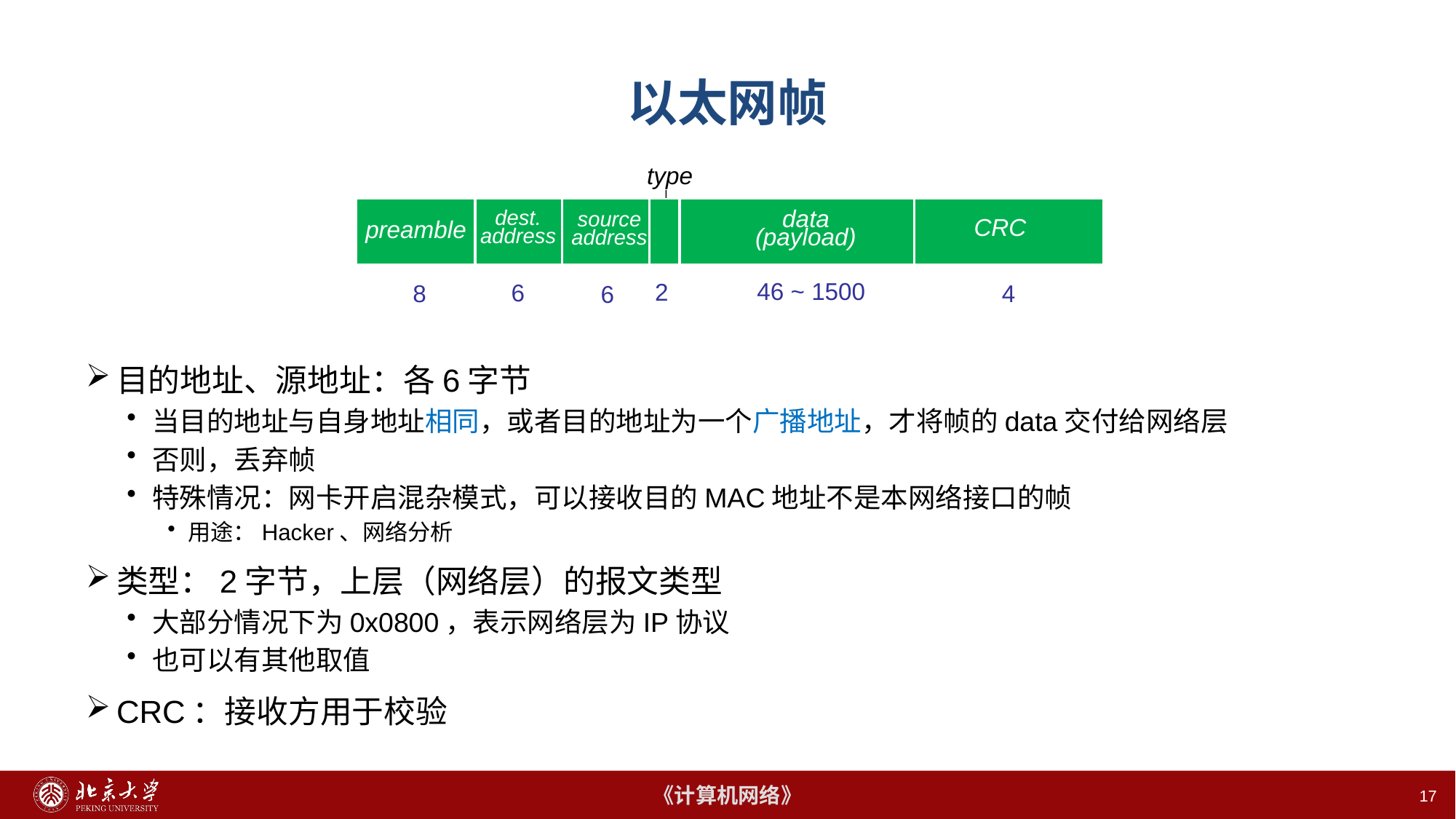

# 以太网帧
type

dest.
address
source
address
data (payload)
CRC
preamble
46 ~ 1500
2
6
8
4
6
目的地址、源地址：各6字节
当目的地址与自身地址相同，或者目的地址为一个广播地址，才将帧的data交付给网络层
否则，丢弃帧
特殊情况：网卡开启混杂模式，可以接收目的MAC地址不是本网络接口的帧
用途：Hacker、网络分析
类型：2字节，上层（网络层）的报文类型
大部分情况下为0x0800，表示网络层为IP协议
也可以有其他取值
CRC：接收方用于校验
17